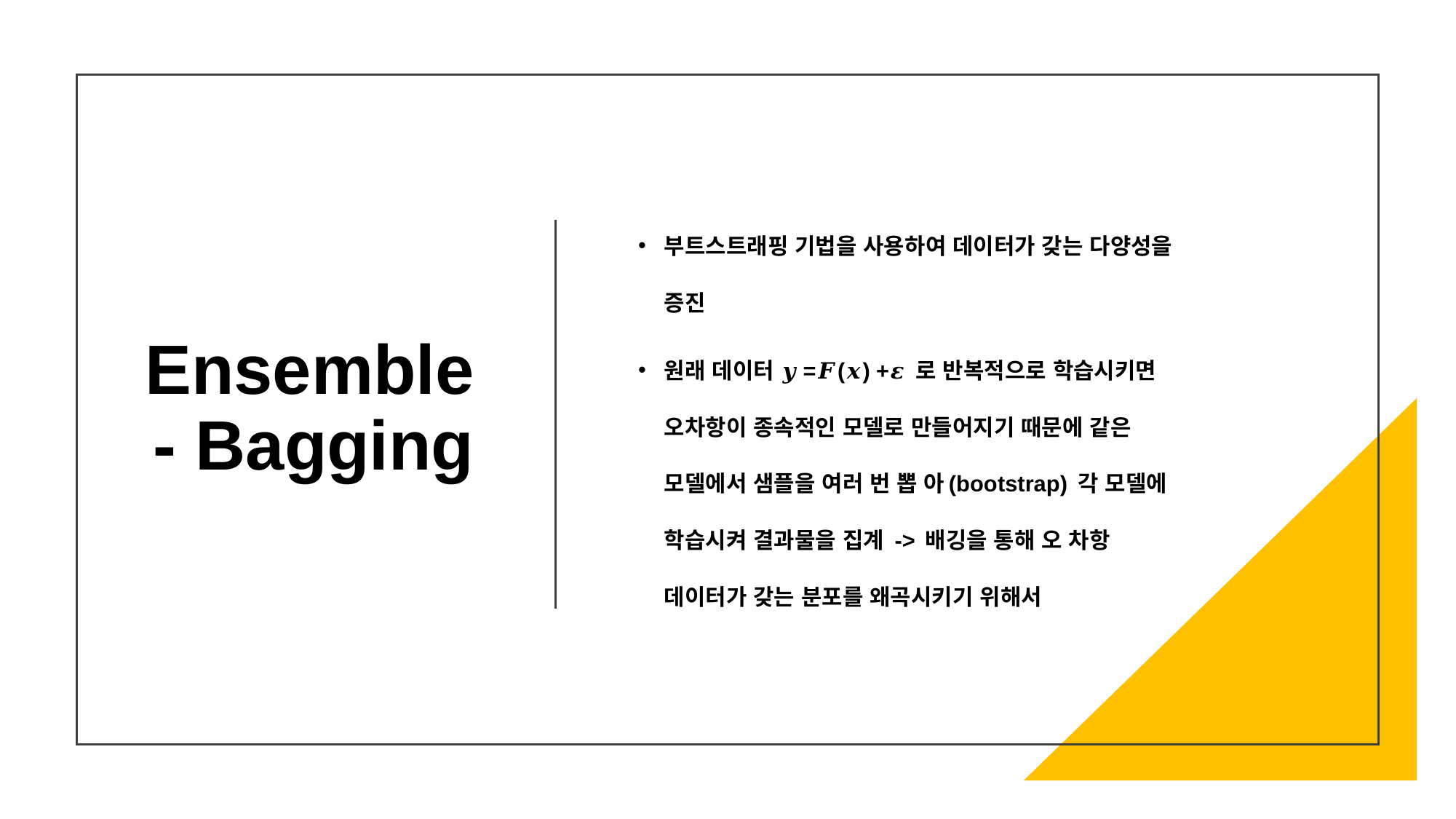

# Ensemble - Bagging
부트스트래핑 기법을 사용하여 데이터가 갖는 다양성을 증진
원래 데이터 𝒚=𝑭(𝒙) +𝜺 로 반복적으로 학습시키면 오차항이 종속적인 모델로 만들어지기 때문에 같은 모델에서 샘플을 여러 번 뽑 아(bootstrap) 각 모델에 학습시켜 결과물을 집계 -> 배깅을 통해 오 차항 데이터가 갖는 분포를 왜곡시키기 위해서